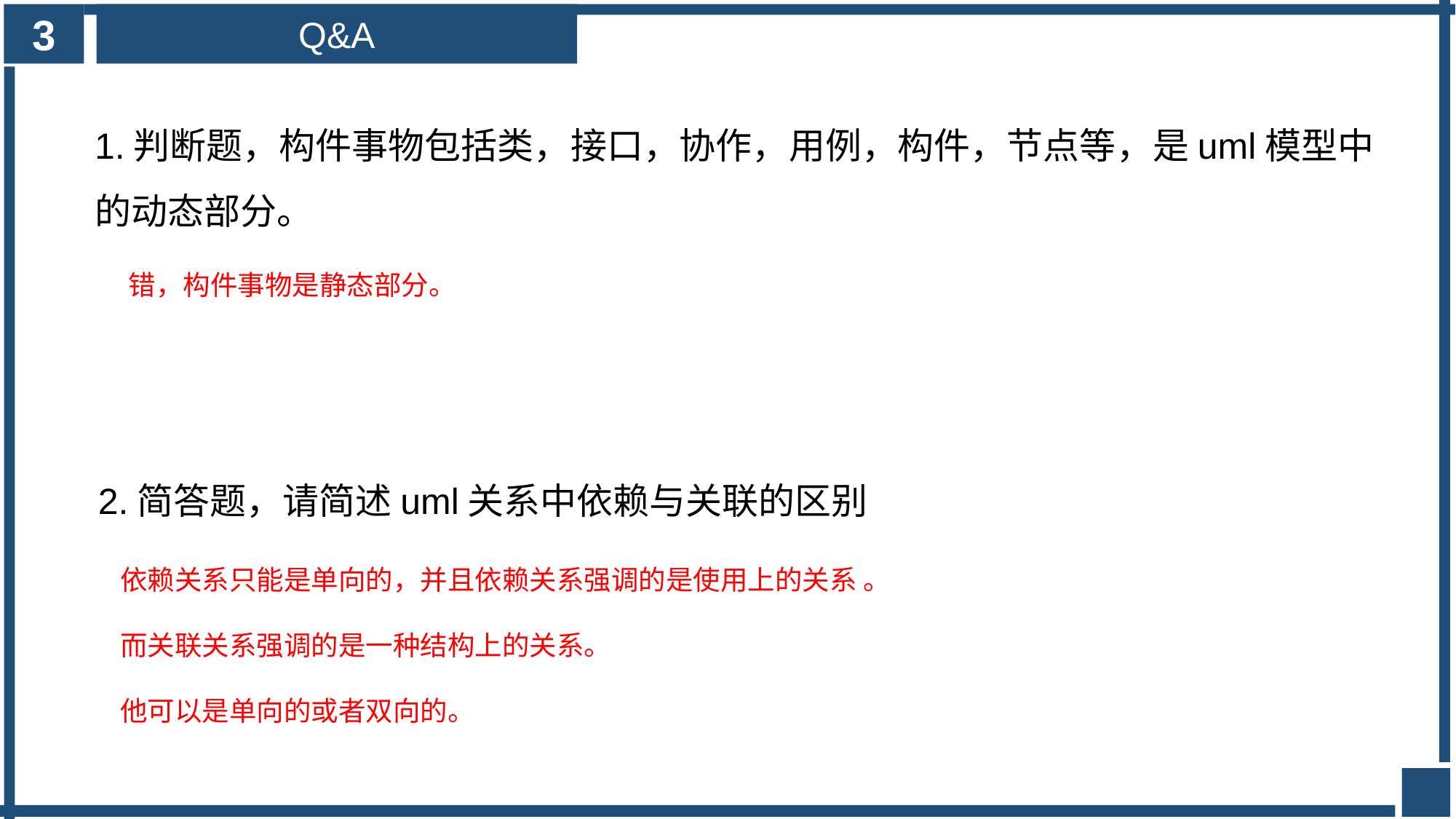

3

Q&A
1.判断题，构件事物包括类，接口，协作，用例，构件，节点等，是uml模型中的动态部分。
错，构件事物是静态部分。

2.简答题，请简述uml关系中依赖与关联的区别
依赖关系只能是单向的，并且依赖关系强调的是使用上的关系 。

而关联关系强调的是一种结构上的关系。

他可以是单向的或者双向的。